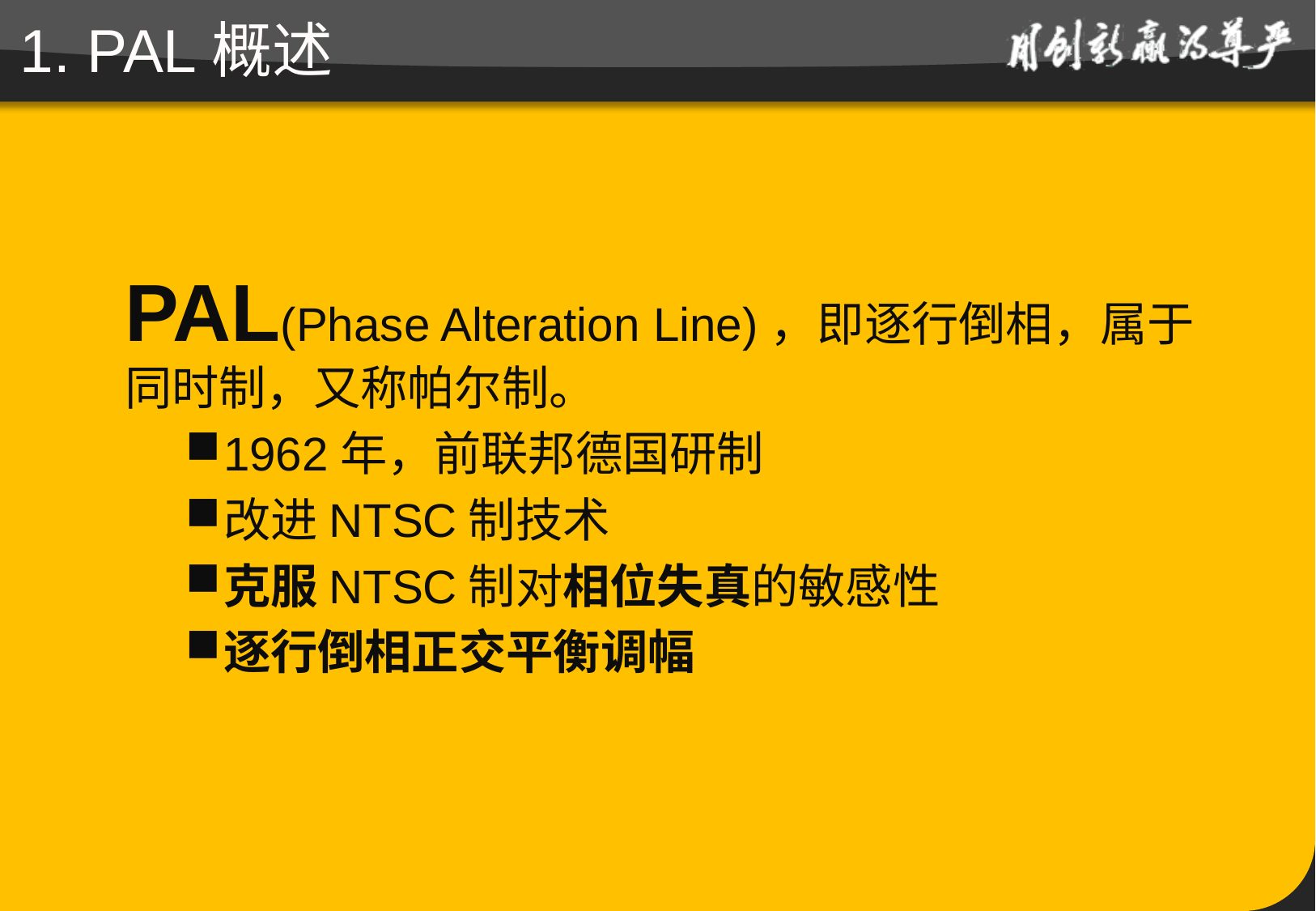

# 1. PAL概述
PAL(Phase Alteration Line)，即逐行倒相，属于同时制，又称帕尔制。
1962年，前联邦德国研制
改进NTSC制技术
克服NTSC制对相位失真的敏感性
逐行倒相正交平衡调幅